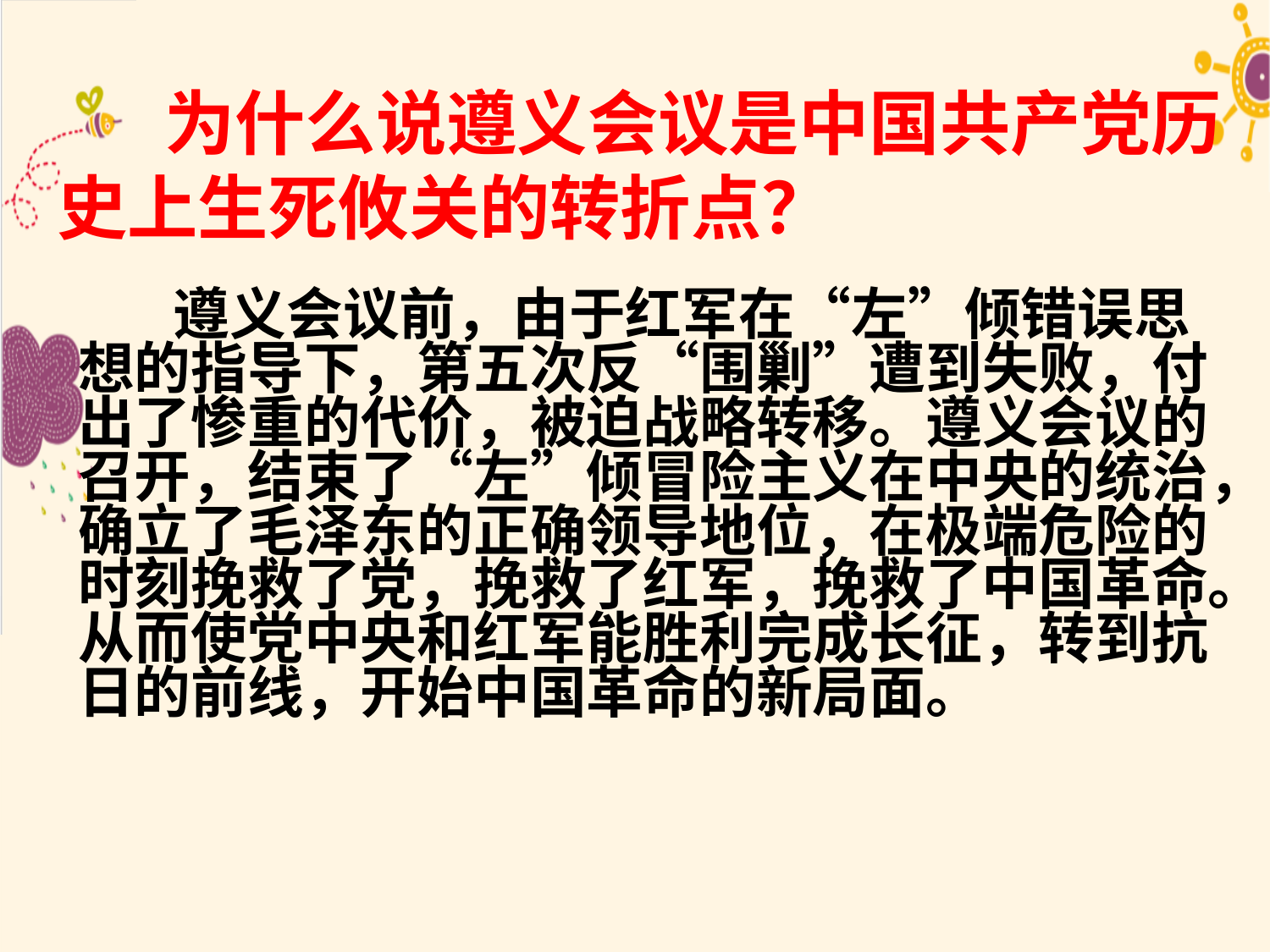

为什么说遵义会议是中国共产党历史上生死攸关的转折点？
       遵义会议前，由于红军在“左”倾错误思想的指导下，第五次反“围剿”遭到失败，付出了惨重的代价，被迫战略转移。遵义会议的召开，结束了“左”倾冒险主义在中央的统治，确立了毛泽东的正确领导地位，在极端危险的时刻挽救了党，挽救了红军，挽救了中国革命。从而使党中央和红军能胜利完成长征，转到抗日的前线，开始中国革命的新局面。